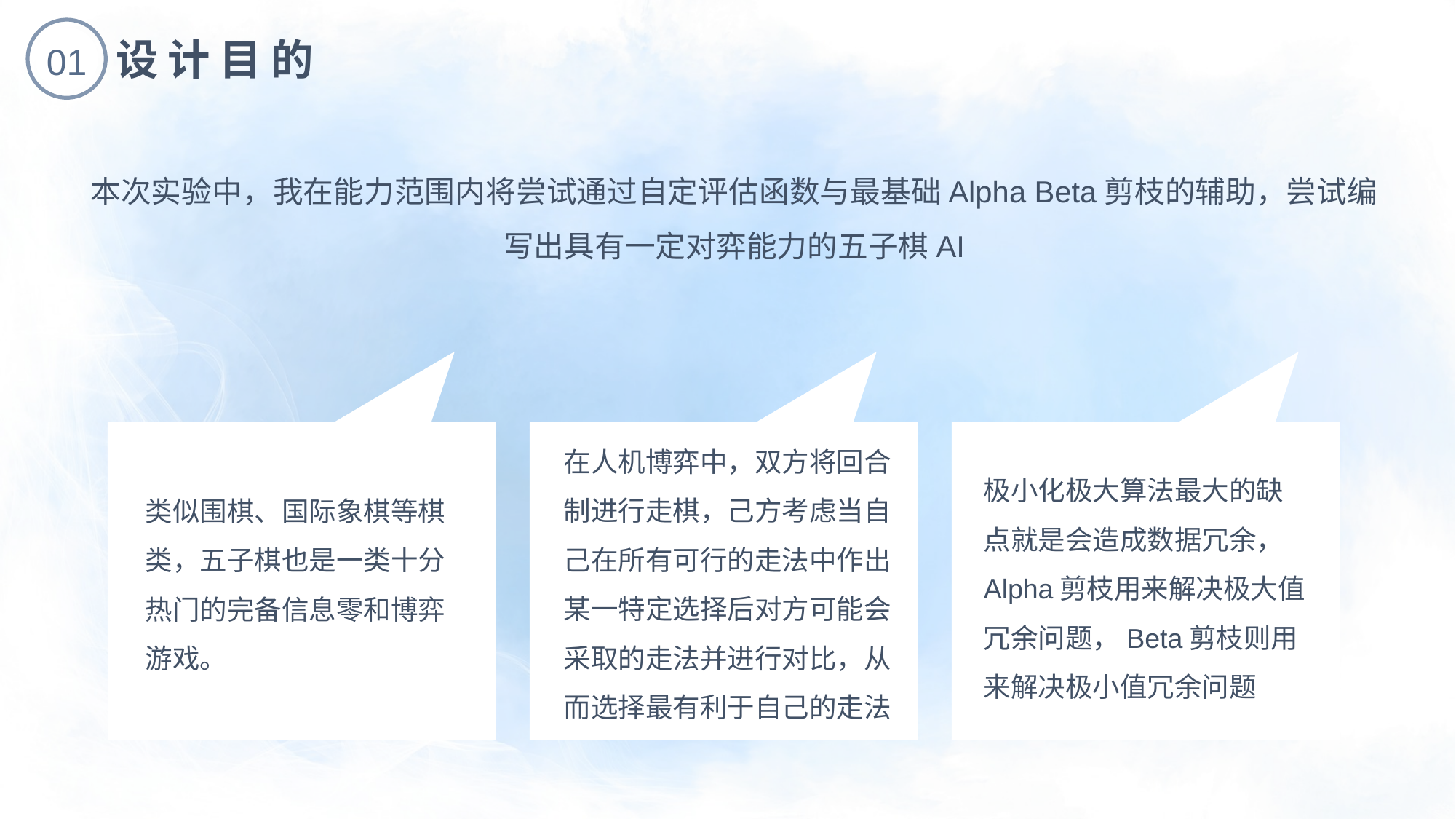

01
设计目的
本次实验中，我在能力范围内将尝试通过自定评估函数与最基础Alpha Beta剪枝的辅助，尝试编写出具有一定对弈能力的五子棋AI

在人机博弈中，双方将回合制进行走棋，己方考虑当自己在所有可行的走法中作出某一特定选择后对方可能会采取的走法并进行对比，从而选择最有利于自己的走法
极小化极大算法最大的缺点就是会造成数据冗余，Alpha剪枝用来解决极大值冗余问题，Beta剪枝则用来解决极小值冗余问题
类似围棋、国际象棋等棋类，五子棋也是一类十分热门的完备信息零和博弈游戏。